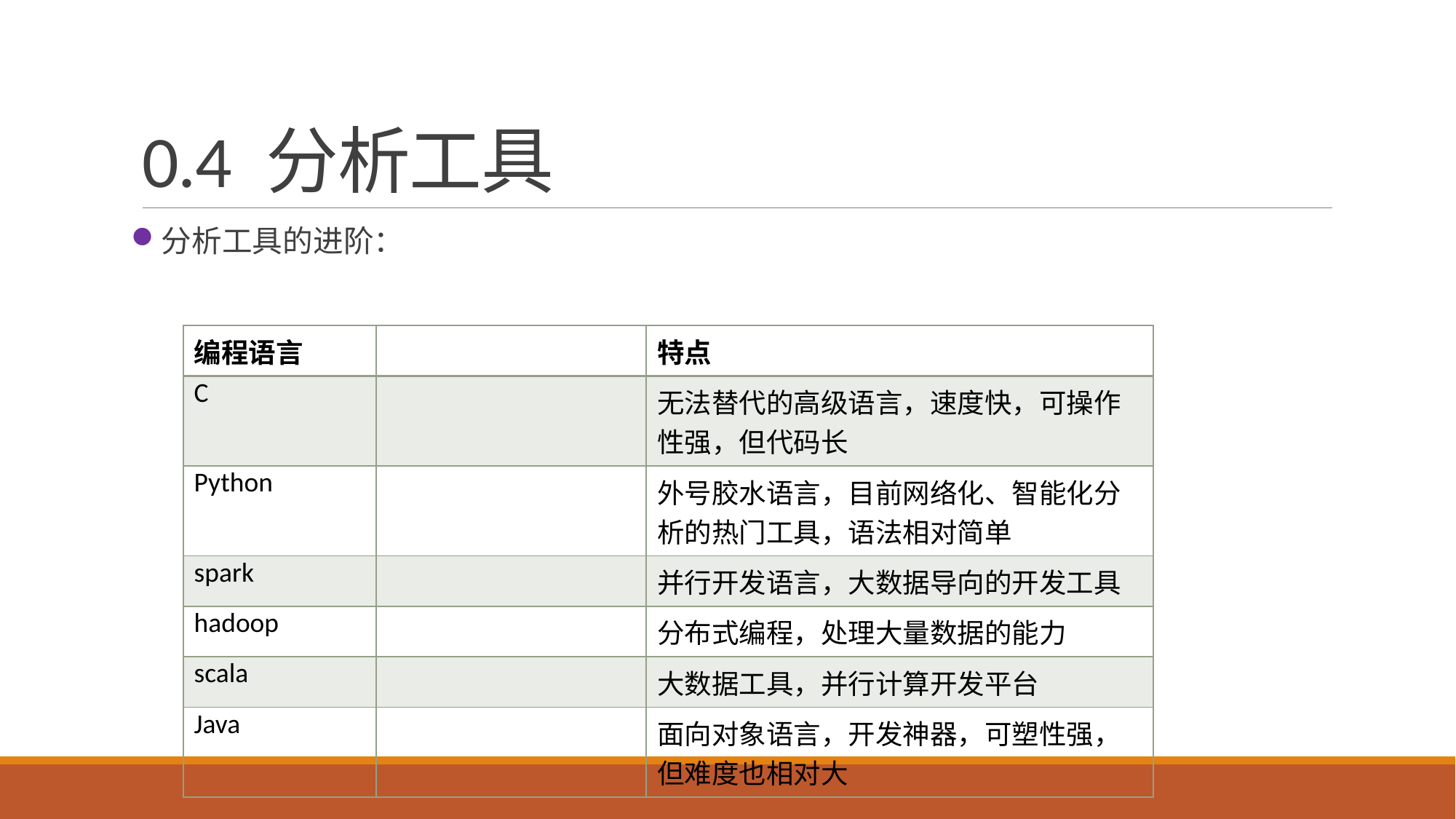

# 0.4 分析工具
分析工具的进阶：

| 编程语言 |  | 特点 |
| --- | --- | --- |
| C |  | 无法替代的高级语言，速度快，可操作性强，但代码长 |
| Python |  | 外号胶水语言，目前网络化、智能化分析的热门工具，语法相对简单 |
| spark |  | 并行开发语言，大数据导向的开发工具 |
| hadoop |  | 分布式编程，处理大量数据的能力 |
| scala |  | 大数据工具，并行计算开发平台 |
| Java |  | 面向对象语言，开发神器，可塑性强，但难度也相对大 |